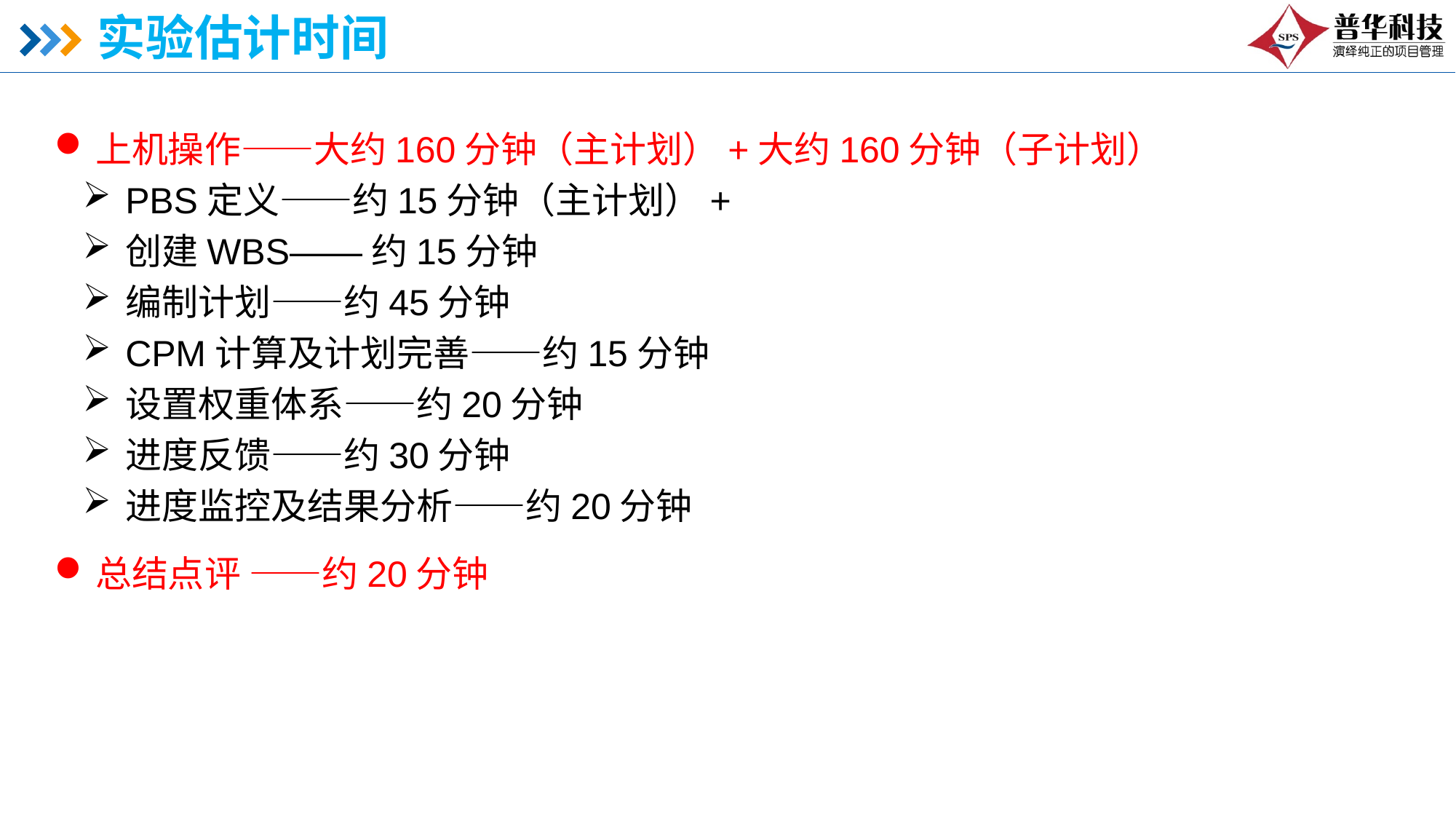

# 实验估计时间

上机操作——大约160分钟（主计划）+大约160分钟（子计划）
PBS定义——约15分钟（主计划）+
创建WBS——约15分钟
编制计划——约45分钟
CPM计算及计划完善——约15分钟
设置权重体系——约20分钟
进度反馈——约30分钟
进度监控及结果分析——约20分钟

总结点评 ——约20分钟